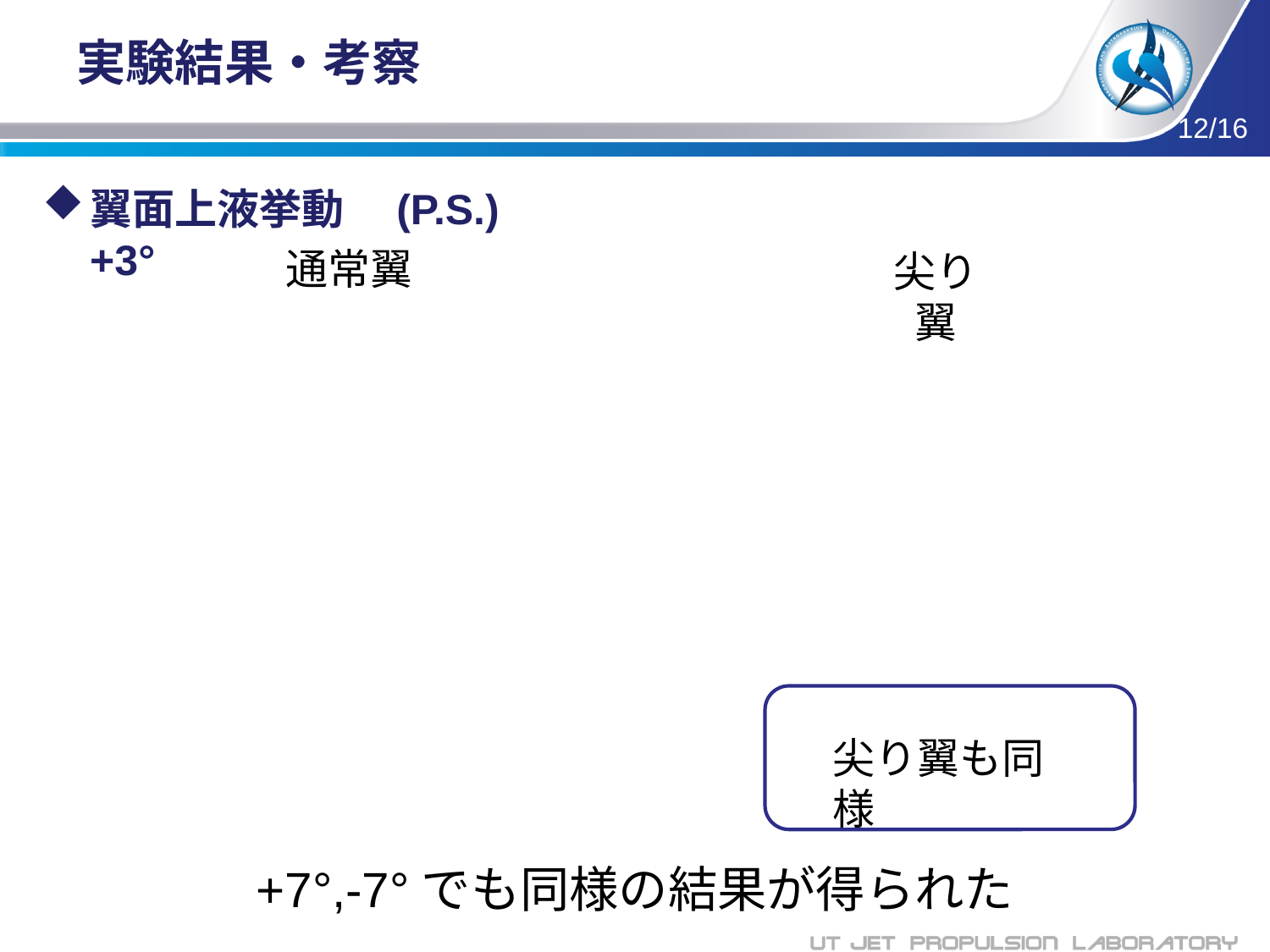

# 実験結果・考察
12/16
翼面上液挙動　(P.S.)　+3°
通常翼
尖り翼

尖り翼も同様
+7°,-7°でも同様の結果が得られた